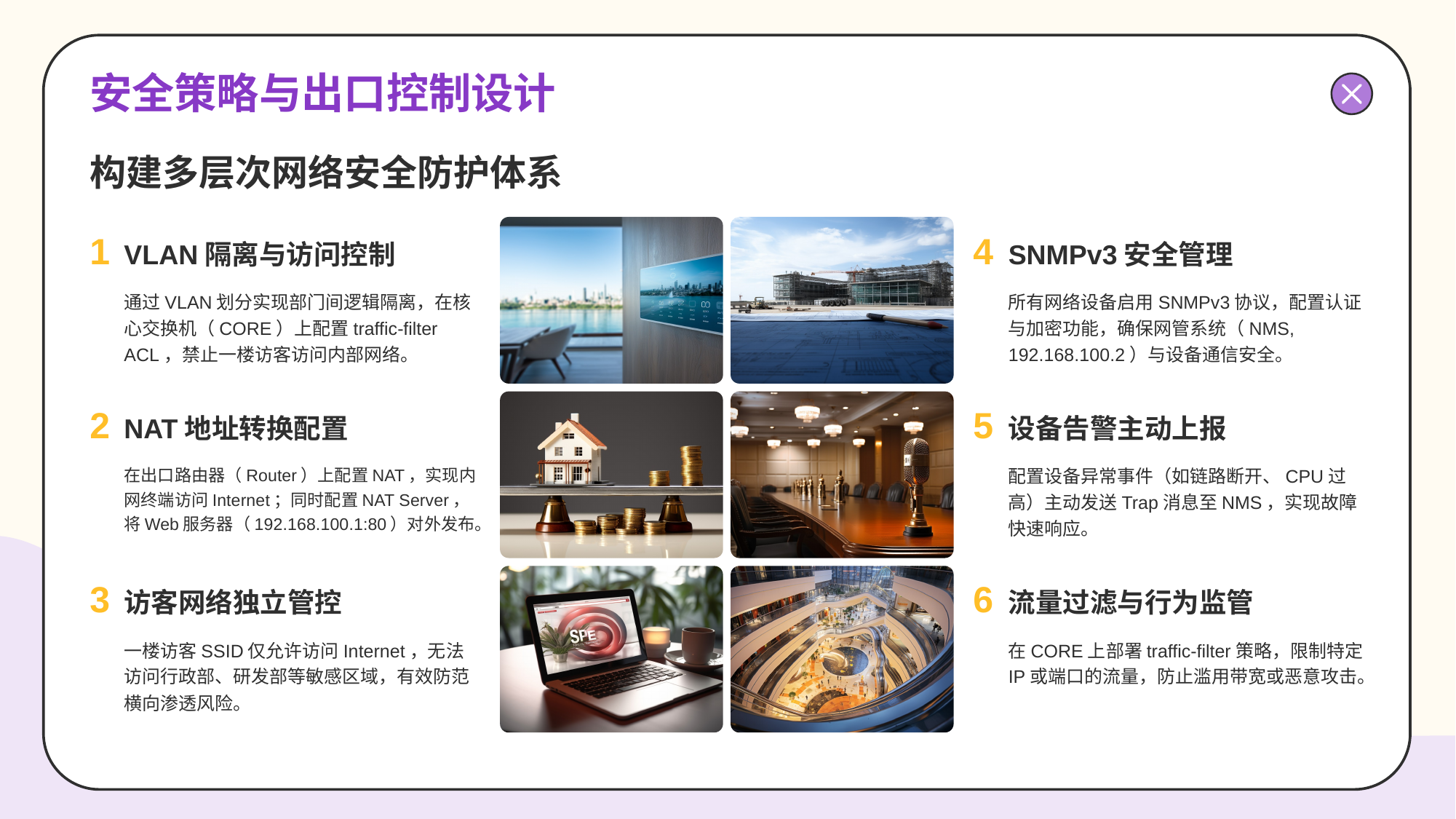

# 安全策略与出口控制设计
构建多层次网络安全防护体系

1
VLAN隔离与访问控制
通过VLAN划分实现部门间逻辑隔离，在核心交换机（CORE）上配置traffic-filter ACL，禁止一楼访客访问内部网络。

4
SNMPv3安全管理
所有网络设备启用SNMPv3协议，配置认证与加密功能，确保网管系统（NMS, 192.168.100.2）与设备通信安全。

2
NAT地址转换配置
在出口路由器（Router）上配置NAT，实现内网终端访问Internet；同时配置NAT Server，将Web服务器（192.168.100.1:80）对外发布。

5
设备告警主动上报
配置设备异常事件（如链路断开、CPU过高）主动发送Trap消息至NMS，实现故障快速响应。

3
访客网络独立管控
一楼访客SSID仅允许访问Internet，无法访问行政部、研发部等敏感区域，有效防范横向渗透风险。

6
流量过滤与行为监管
在CORE上部署traffic-filter策略，限制特定IP或端口的流量，防止滥用带宽或恶意攻击。